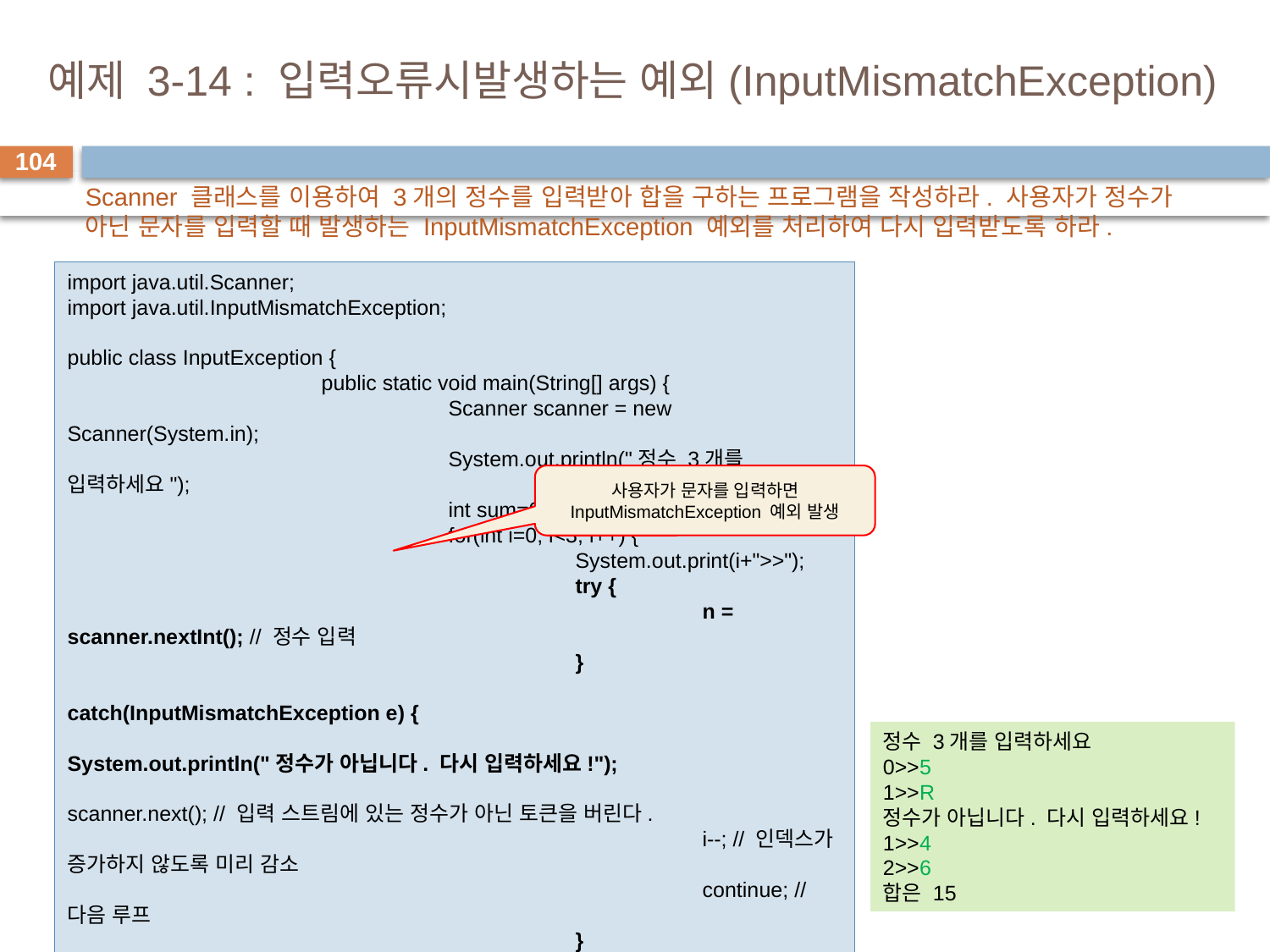

# 예제 3-14 : 입력오류시발생하는 예외(InputMismatchException)
104
Scanner 클래스를 이용하여 3개의 정수를 입력받아 합을 구하는 프로그램을 작성하라. 사용자가 정수가 아닌 문자를 입력할 때 발생하는 InputMismatchException 예외를 처리하여 다시 입력받도록 하라.
import java.util.Scanner;
import java.util.InputMismatchException;

public class InputException {
		public static void main(String[] args) {
			Scanner scanner = new Scanner(System.in);
			System.out.println("정수 3개를 입력하세요");
			int sum=0, n=0;
			for(int i=0; i<3; i++) {
				System.out.print(i+">>");
				try {
					n = scanner.nextInt(); // 정수 입력
				}
				catch(InputMismatchException e) {
					System.out.println("정수가 아닙니다. 다시 입력하세요!");
					scanner.next(); // 입력 스트림에 있는 정수가 아닌 토큰을 버린다.
					i--; // 인덱스가 증가하지 않도록 미리 감소
					continue; // 다음 루프
				}
				sum += n; // 합하기
			}
			System.out.println("합은 " + sum);
			scanner.close();
	}
}
사용자가 문자를 입력하면
InputMismatchException 예외 발생
정수 3개를 입력하세요
0>>5
1>>R
정수가 아닙니다. 다시 입력하세요!
1>>4
2>>6
합은 15